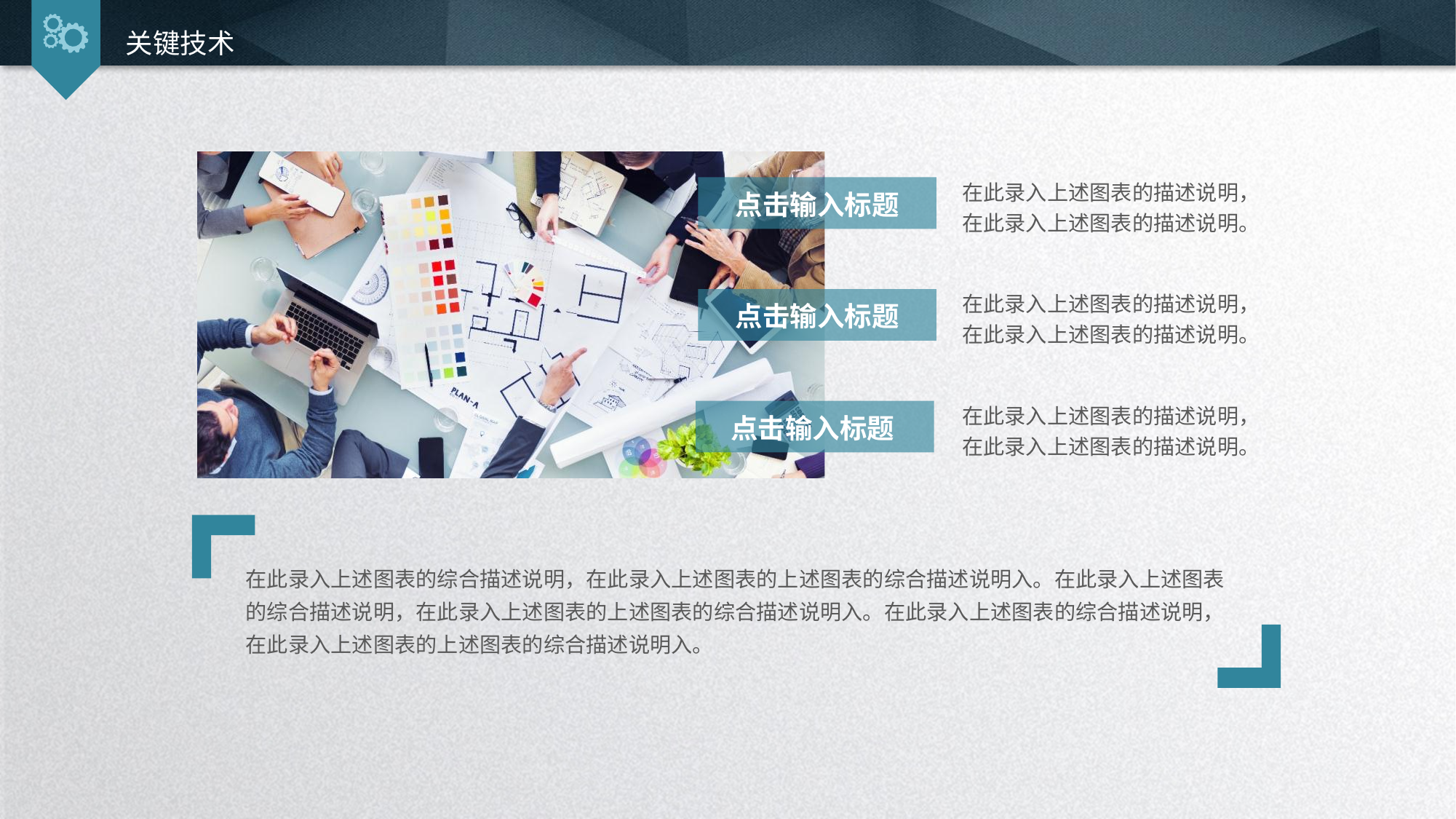

关键技术

在此录入上述图表的描述说明，在此录入上述图表的描述说明。

点击输入标题
在此录入上述图表的描述说明，在此录入上述图表的描述说明。

点击输入标题
在此录入上述图表的描述说明，在此录入上述图表的描述说明。

点击输入标题

在此录入上述图表的综合描述说明，在此录入上述图表的上述图表的综合描述说明入。在此录入上述图表的综合描述说明，在此录入上述图表的上述图表的综合描述说明入。在此录入上述图表的综合描述说明，在此录入上述图表的上述图表的综合描述说明入。

延时符